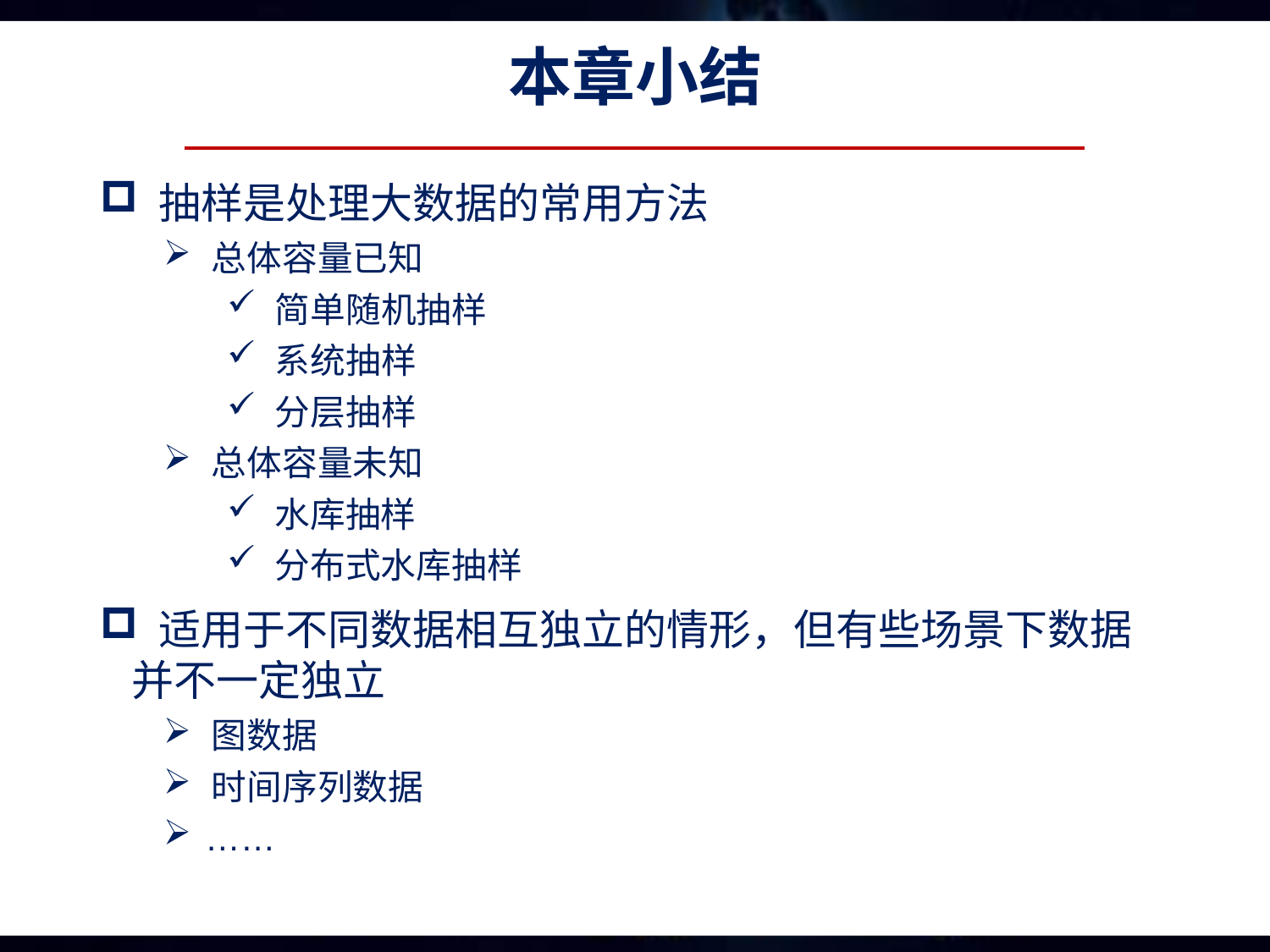

# 本章小结
 抽样是处理大数据的常用方法
 总体容量已知
 简单随机抽样
 系统抽样
 分层抽样
 总体容量未知
 水库抽样
 分布式水库抽样
 适用于不同数据相互独立的情形，但有些场景下数据并不一定独立
 图数据
 时间序列数据
 ……